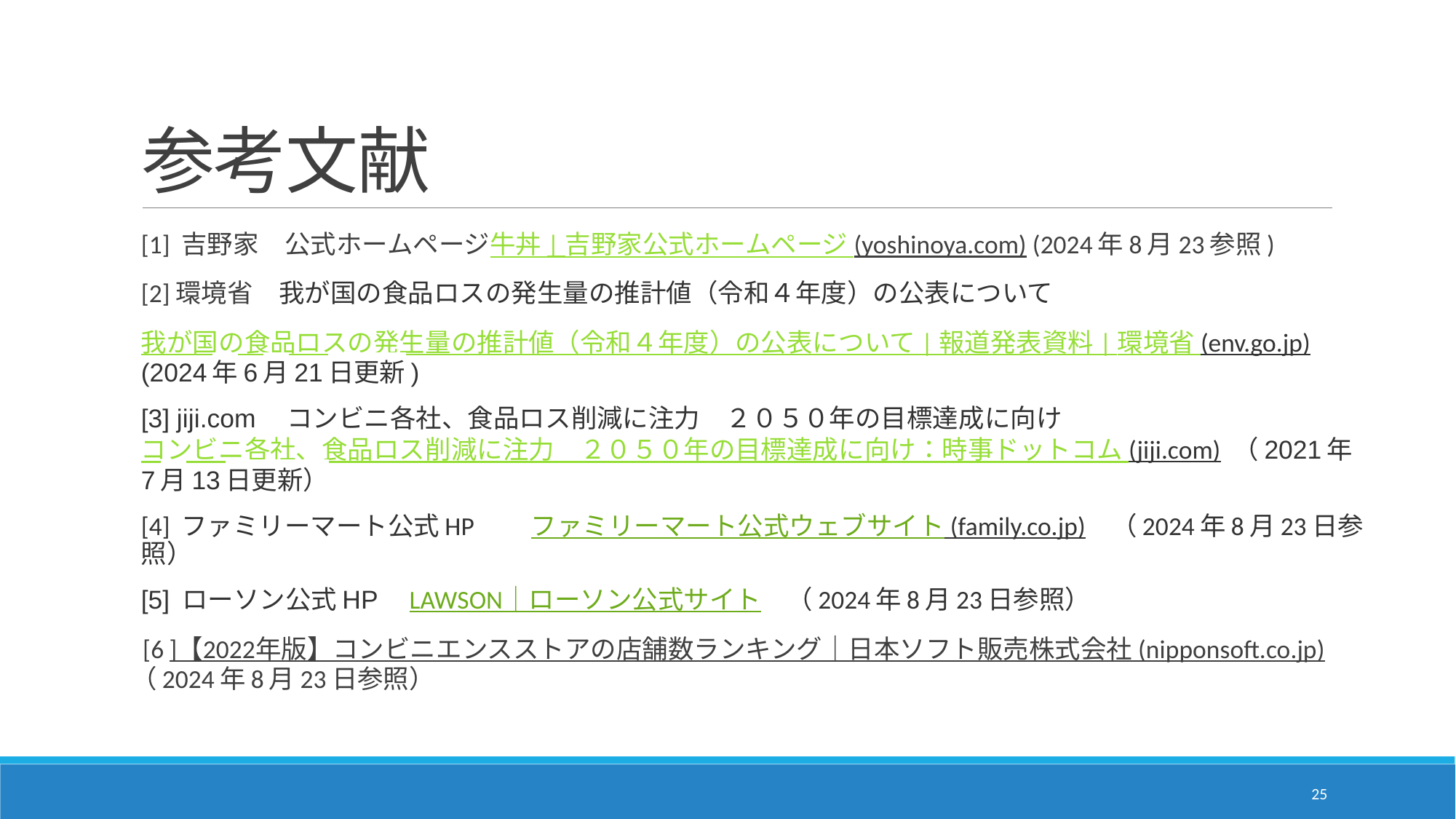

# 参考文献
[1] 吉野家　公式ホームページ牛丼 | 吉野家公式ホームページ (yoshinoya.com) (2024年8月23参照)
[2]環境省　我が国の食品ロスの発生量の推計値（令和４年度）の公表について
我が国の食品ロスの発生量の推計値（令和４年度）の公表について | 報道発表資料 | 環境省 (env.go.jp) (2024年6月21日更新)
[3] jiji.com　コンビニ各社、食品ロス削減に注力　２０５０年の目標達成に向け　　コンビニ各社、食品ロス削減に注力　２０５０年の目標達成に向け：時事ドットコム (jiji.com) （2021年7月13日更新）
[4] ファミリーマート公式HP　　ファミリーマート公式ウェブサイト (family.co.jp)　（2024年8月23日参照）
[5] ローソン公式HP　LAWSON｜ローソン公式サイト　（2024年8月23日参照）
  [6]【2022年版】コンビニエンスストアの店舗数ランキング｜日本ソフト販売株式会社 (nipponsoft.co.jp)　（2024年8月23日参照）

25